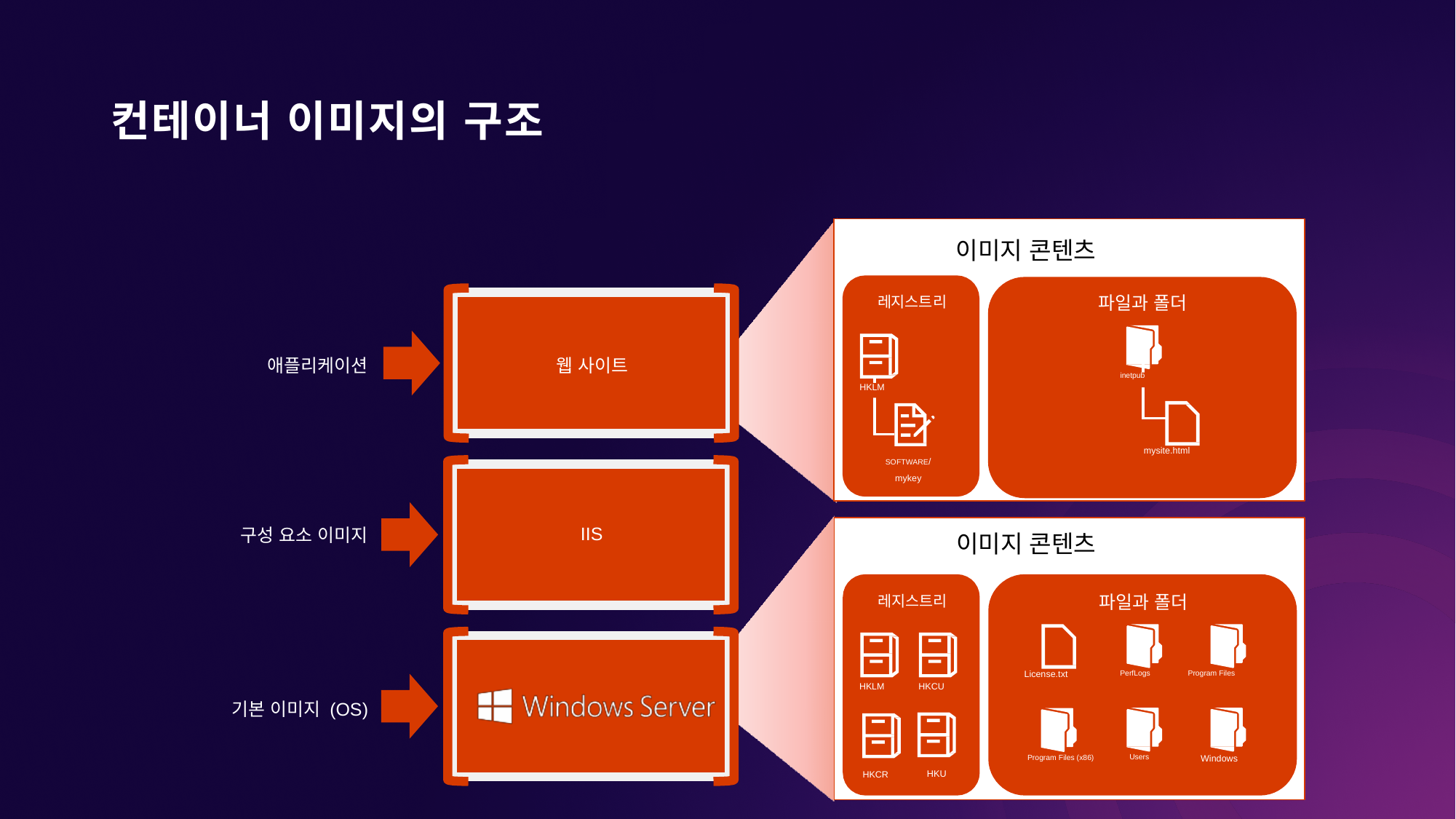

# 컨테이너 이미지의 구조

이미지 콘텐츠

레지스트리

파일과 폴더

애플리케이션
웹 사이트

inetpub

HKLM

mysite.html
SOFTWARE/
mykey

구성 요소 이미지
IIS
이미지 콘텐츠

레지스트리
파일과 폴더

License.txt
PerfLogs
Program Files

HKLM
HKCU
기본 이미지 (OS)

Users
Windows
Program Files (x86)
HKCR	HKU